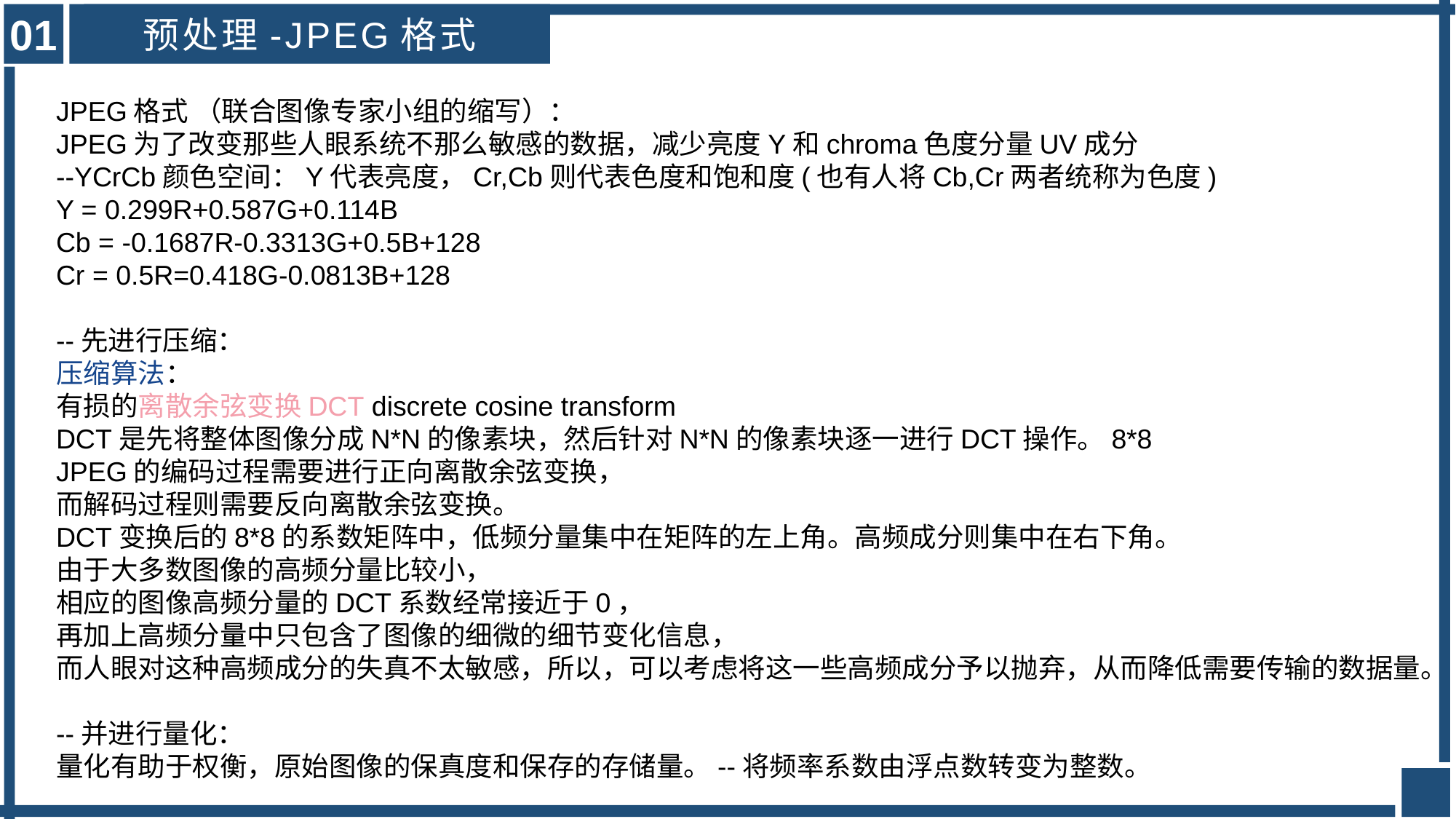

01
预处理-JPEG格式

JPEG格式 （联合图像专家小组的缩写）：
JPEG为了改变那些人眼系统不那么敏感的数据，减少亮度Y和chroma色度分量UV成分
--YCrCb颜色空间：Y代表亮度，Cr,Cb则代表色度和饱和度(也有人将Cb,Cr两者统称为色度)
Y = 0.299R+0.587G+0.114B
Cb = -0.1687R-0.3313G+0.5B+128
Cr = 0.5R=0.418G-0.0813B+128

--先进行压缩：
压缩算法：
有损的离散余弦变换DCT discrete cosine transform
DCT是先将整体图像分成N*N的像素块，然后针对N*N的像素块逐一进行DCT操作。8*8
JPEG的编码过程需要进行正向离散余弦变换，
而解码过程则需要反向离散余弦变换。
DCT变换后的8*8的系数矩阵中，低频分量集中在矩阵的左上角。高频成分则集中在右下角。
由于大多数图像的高频分量比较小，
相应的图像高频分量的DCT系数经常接近于0，
再加上高频分量中只包含了图像的细微的细节变化信息，
而人眼对这种高频成分的失真不太敏感，所以，可以考虑将这一些高频成分予以抛弃，从而降低需要传输的数据量。

--并进行量化：
量化有助于权衡，原始图像的保真度和保存的存储量。--将频率系数由浮点数转变为整数。